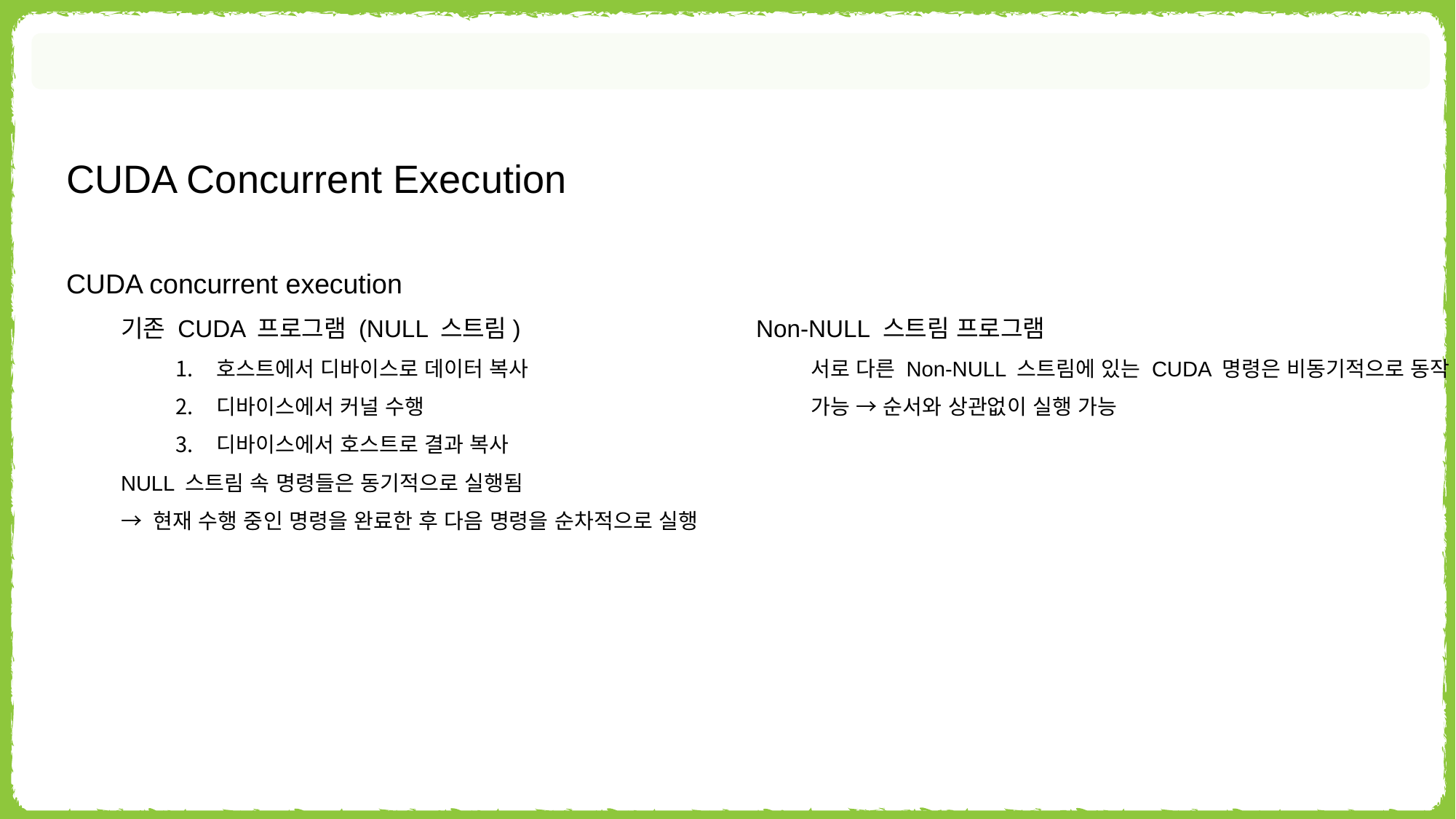

CUDA Concurrent Execution
CUDA concurrent execution
기존 CUDA 프로그램 (NULL 스트림)
호스트에서 디바이스로 데이터 복사
디바이스에서 커널 수행
디바이스에서 호스트로 결과 복사
NULL 스트림 속 명령들은 동기적으로 실행됨
→ 현재 수행 중인 명령을 완료한 후 다음 명령을 순차적으로 실행

Non-NULL 스트림 프로그램
서로 다른 Non-NULL 스트림에 있는 CUDA 명령은 비동기적으로 동작 가능 → 순서와 상관없이 실행 가능